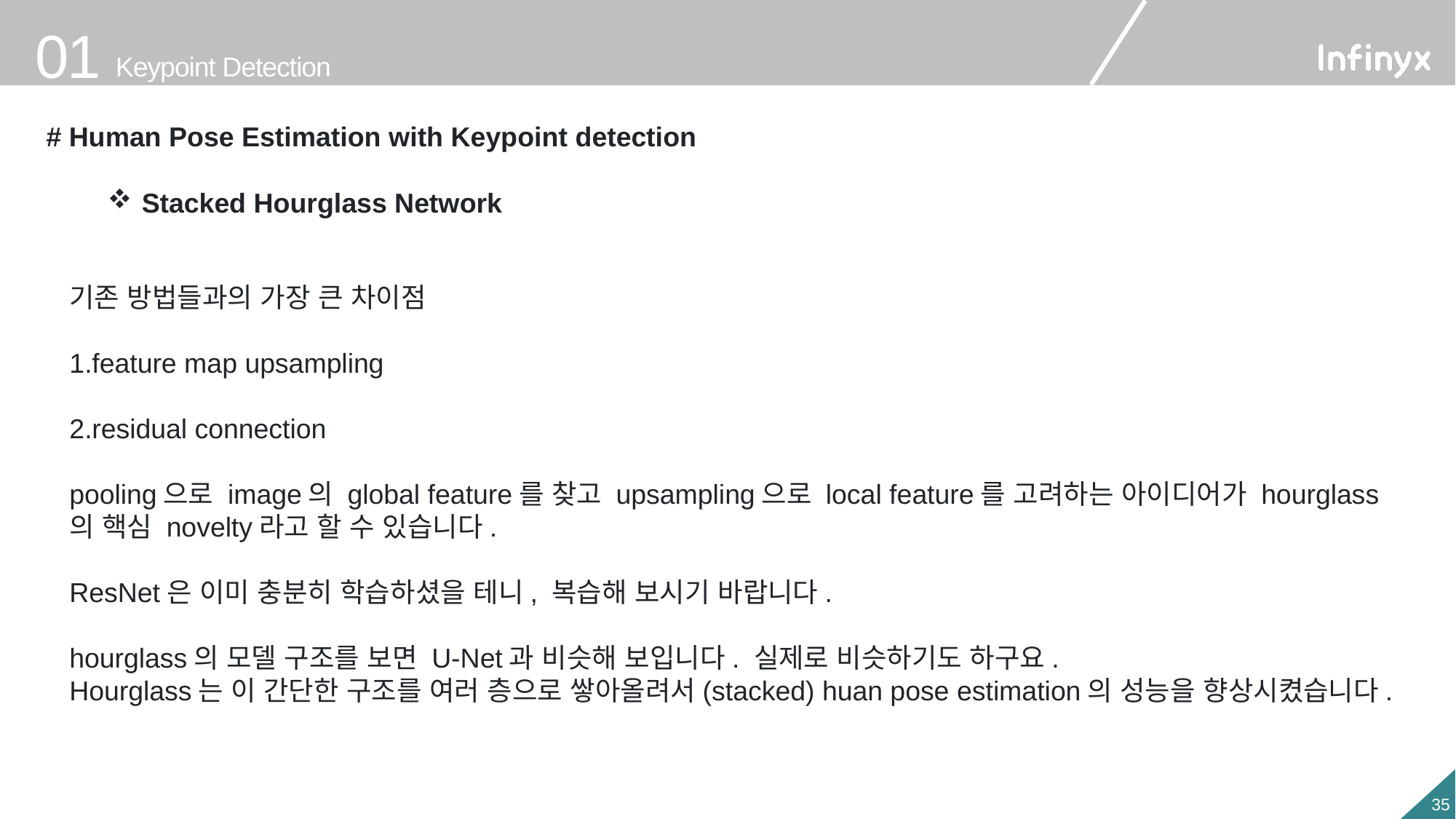

# Human Pose Estimation with Keypoint detection
Stacked Hourglass Network
기존 방법들과의 가장 큰 차이점

feature map upsampling

residual connection

pooling으로 image의 global feature를 찾고 upsampling으로 local feature를 고려하는 아이디어가 hourglass의 핵심 novelty라고 할 수 있습니다.

ResNet은 이미 충분히 학습하셨을 테니, 복습해 보시기 바랍니다.

hourglass의 모델 구조를 보면 U-Net과 비슷해 보입니다. 실제로 비슷하기도 하구요.
Hourglass는 이 간단한 구조를 여러 층으로 쌓아올려서(stacked) huan pose estimation의 성능을 향상시켰습니다.